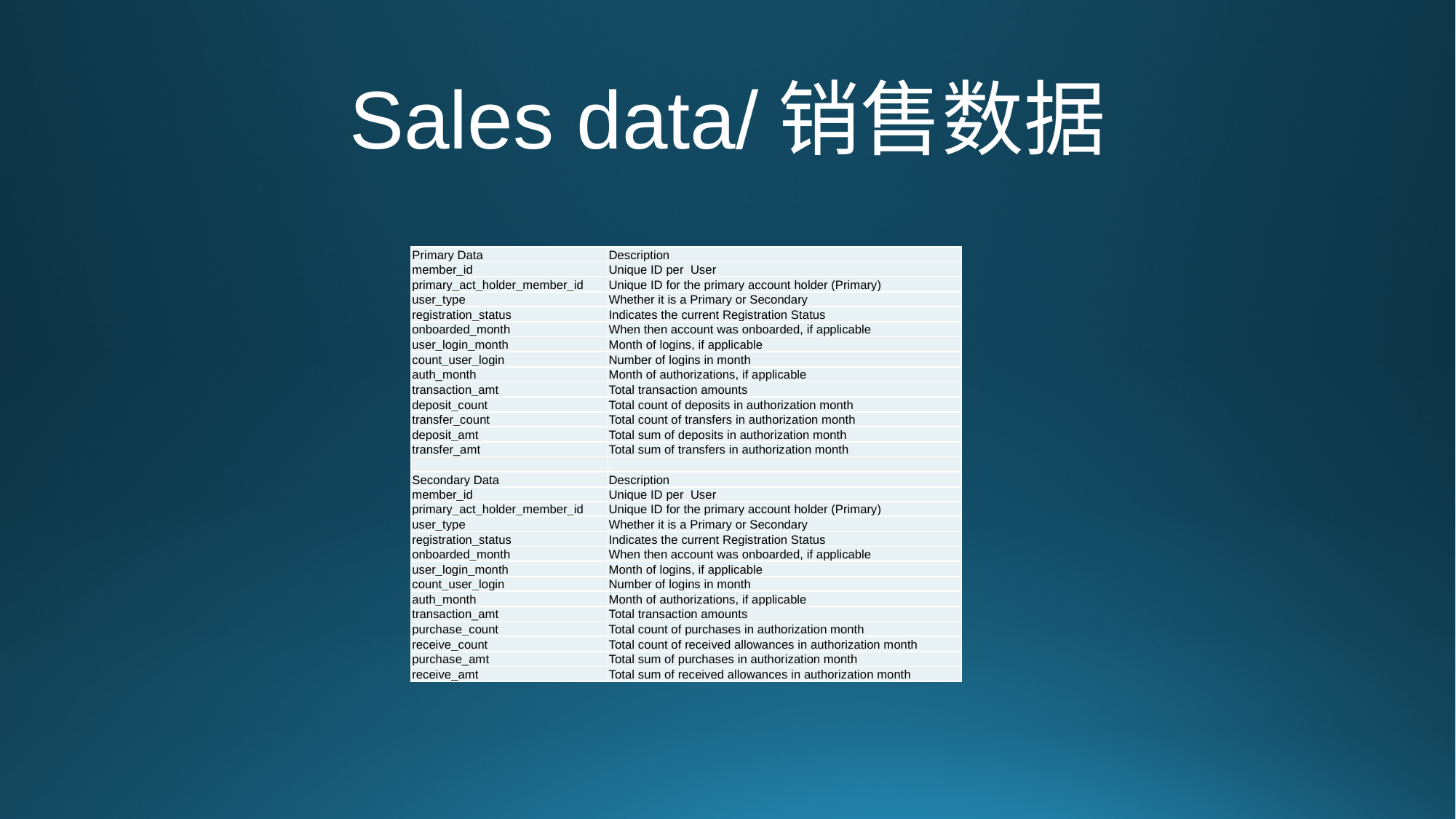

# Sales data/销售数据
| Primary Data | Description |
| --- | --- |
| member\_id | Unique ID per User |
| primary\_act\_holder\_member\_id | Unique ID for the primary account holder (Primary) |
| user\_type | Whether it is a Primary or Secondary |
| registration\_status | Indicates the current Registration Status |
| onboarded\_month | When then account was onboarded, if applicable |
| user\_login\_month | Month of logins, if applicable |
| count\_user\_login | Number of logins in month |
| auth\_month | Month of authorizations, if applicable |
| transaction\_amt | Total transaction amounts |
| deposit\_count | Total count of deposits in authorization month |
| transfer\_count | Total count of transfers in authorization month |
| deposit\_amt | Total sum of deposits in authorization month |
| transfer\_amt | Total sum of transfers in authorization month |
|  |  |
| Secondary Data | Description |
| member\_id | Unique ID per User |
| primary\_act\_holder\_member\_id | Unique ID for the primary account holder (Primary) |
| user\_type | Whether it is a Primary or Secondary |
| registration\_status | Indicates the current Registration Status |
| onboarded\_month | When then account was onboarded, if applicable |
| user\_login\_month | Month of logins, if applicable |
| count\_user\_login | Number of logins in month |
| auth\_month | Month of authorizations, if applicable |
| transaction\_amt | Total transaction amounts |
| purchase\_count | Total count of purchases in authorization month |
| receive\_count | Total count of received allowances in authorization month |
| purchase\_amt | Total sum of purchases in authorization month |
| receive\_amt | Total sum of received allowances in authorization month |